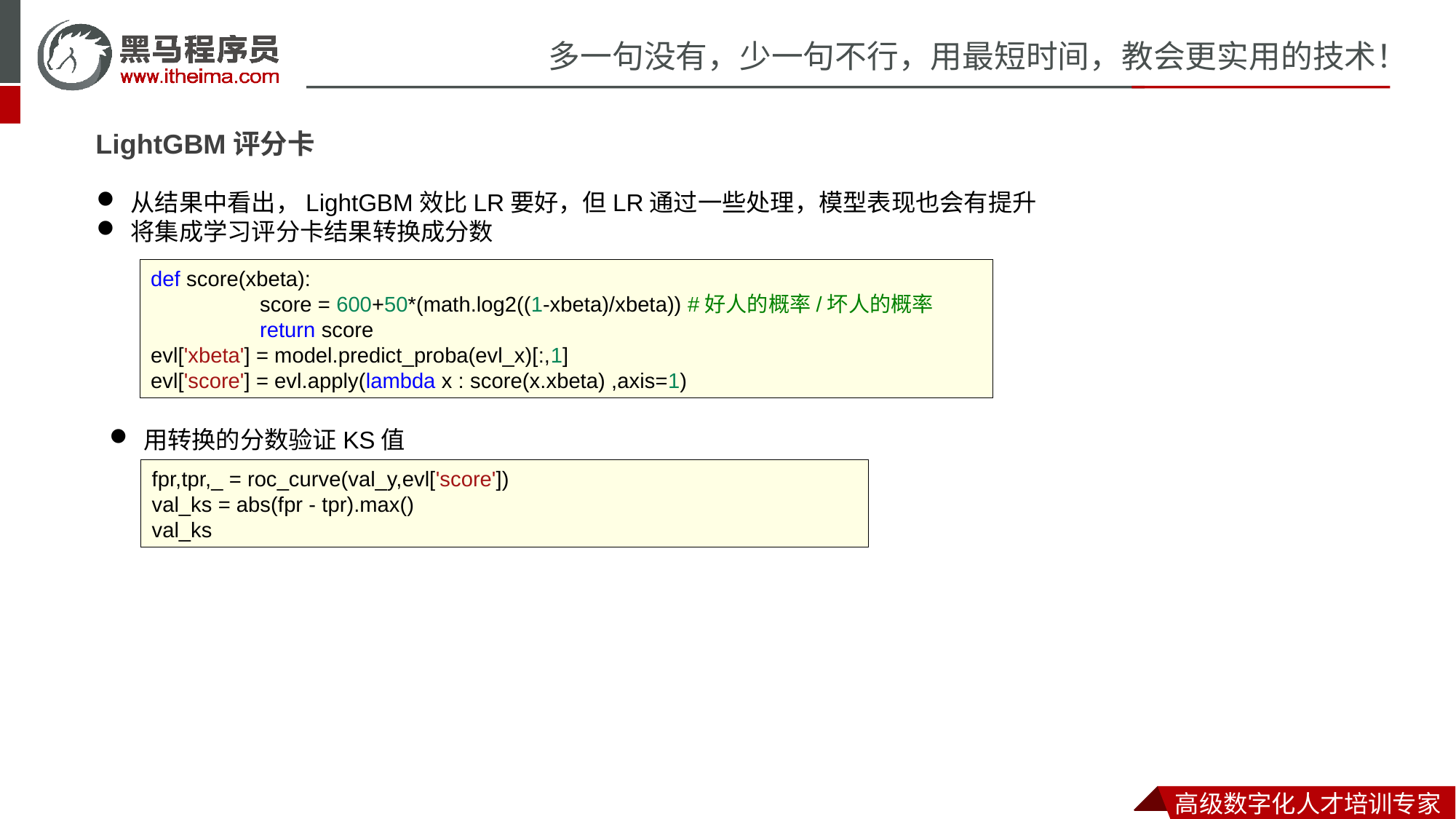

LightGBM评分卡
从结果中看出，LightGBM效比LR要好，但LR通过一些处理，模型表现也会有提升
将集成学习评分卡结果转换成分数
def score(xbeta):
	score = 600+50*(math.log2((1-xbeta)/xbeta)) #好人的概率/坏人的概率
	return score
evl['xbeta'] = model.predict_proba(evl_x)[:,1]
evl['score'] = evl.apply(lambda x : score(x.xbeta) ,axis=1)
用转换的分数验证KS值
fpr,tpr,_ = roc_curve(val_y,evl['score'])
val_ks = abs(fpr - tpr).max()
val_ks